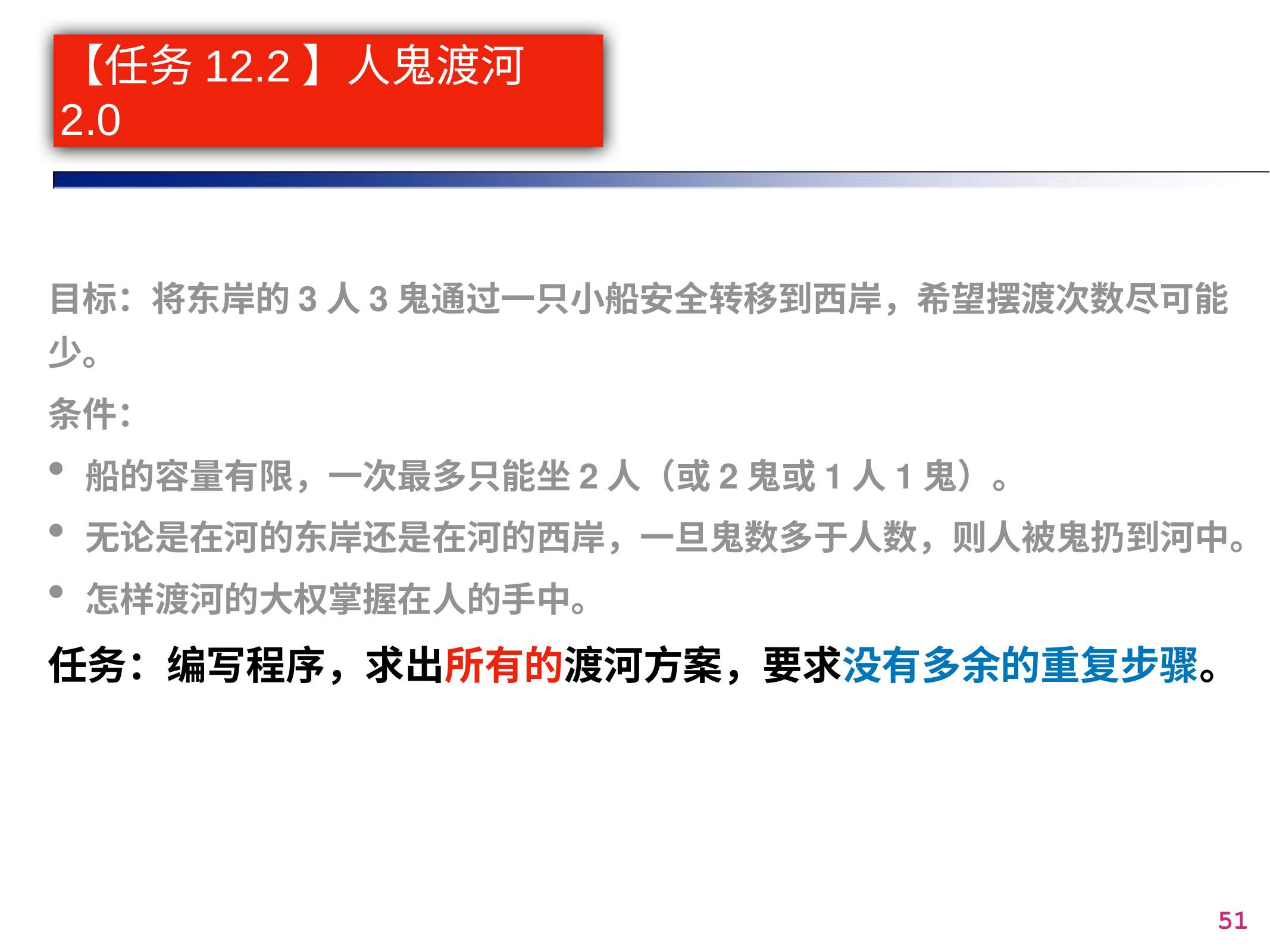

# 【任务12.2】人鬼渡河2.0
目标：将东岸的3人3鬼通过一只小船安全转移到西岸，希望摆渡次数尽可能少。
条件：
船的容量有限，一次最多只能坐2人（或2鬼或1人1鬼）。
无论是在河的东岸还是在河的西岸，一旦鬼数多于人数，则人被鬼扔到河中。
怎样渡河的大权掌握在人的手中。
任务：编写程序，求出所有的渡河方案，要求没有多余的重复步骤。
51